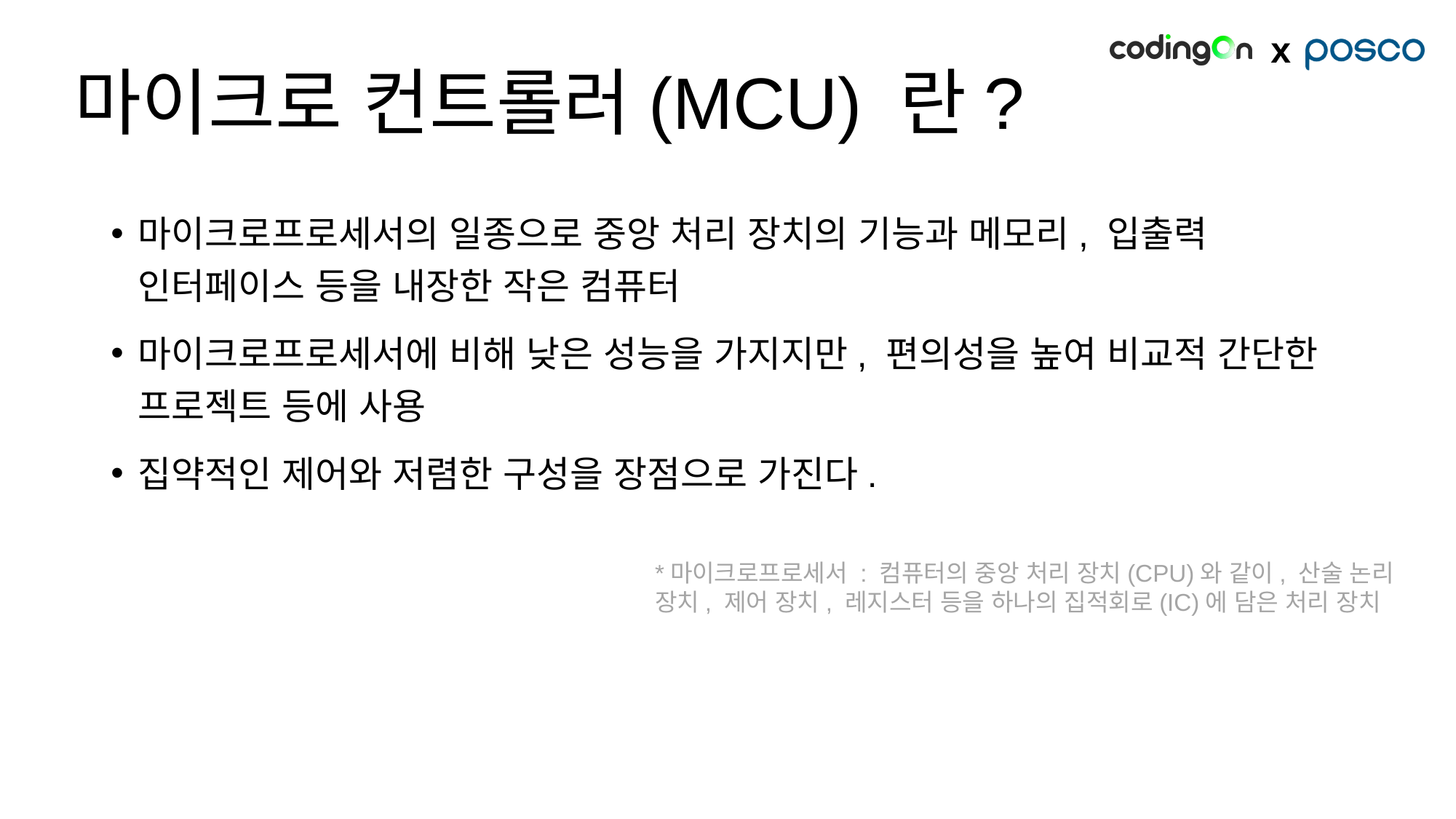

# 마이크로 컨트롤러(MCU) 란?
마이크로프로세서의 일종으로 중앙 처리 장치의 기능과 메모리, 입출력 인터페이스 등을 내장한 작은 컴퓨터
마이크로프로세서에 비해 낮은 성능을 가지지만, 편의성을 높여 비교적 간단한 프로젝트 등에 사용
집약적인 제어와 저렴한 구성을 장점으로 가진다.
*마이크로프로세서 : 컴퓨터의 중앙 처리 장치(CPU)와 같이, 산술 논리 장치, 제어 장치, 레지스터 등을 하나의 집적회로(IC)에 담은 처리 장치